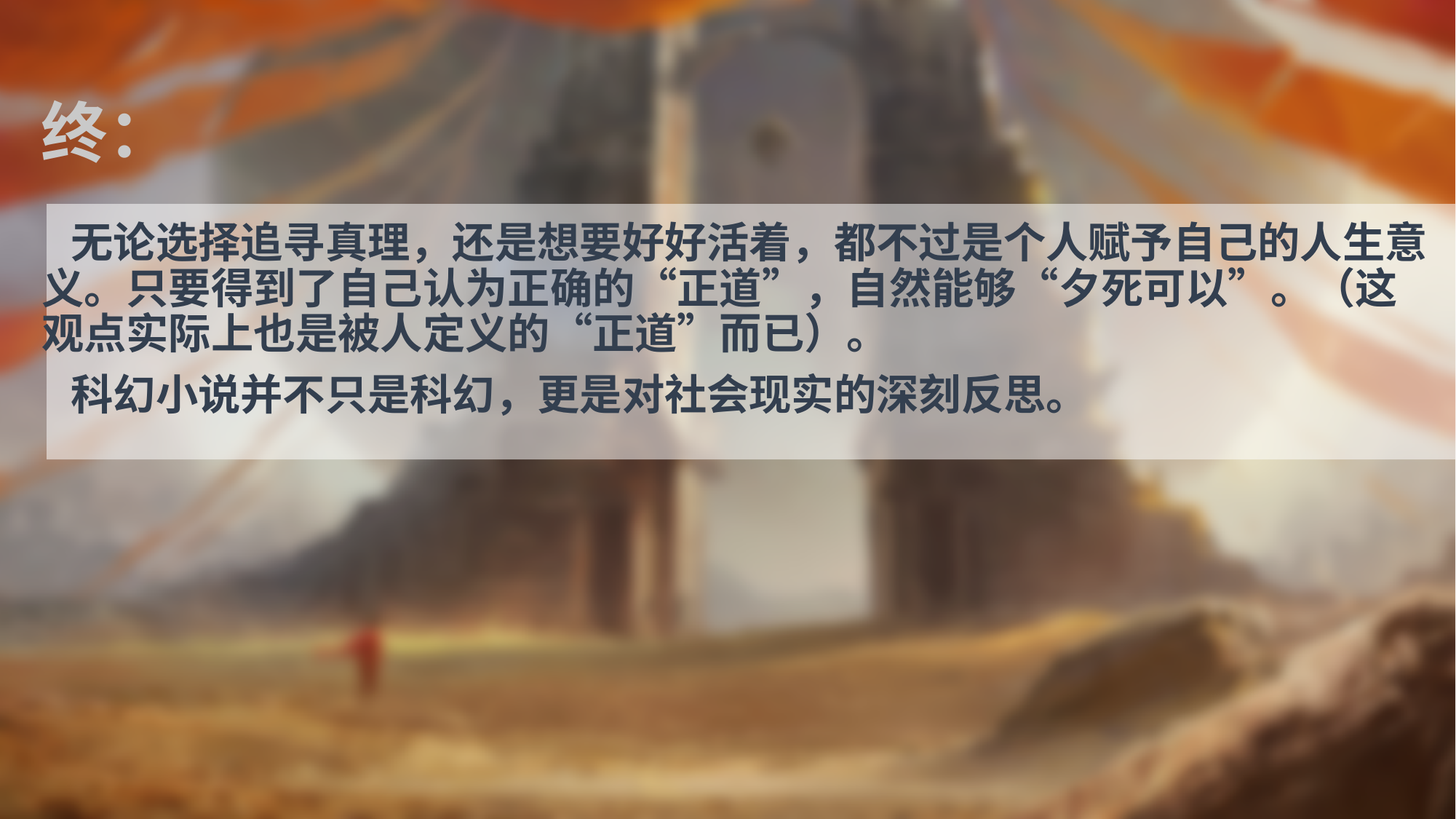

终：

  无论选择追寻真理，还是想要好好活着，都不过是个人赋予自己的人生意义。只要得到了自己认为正确的“正道”，自然能够“夕死可以”。（这观点实际上也是被人定义的“正道”而已）。
  科幻小说并不只是科幻，更是对社会现实的深刻反思。